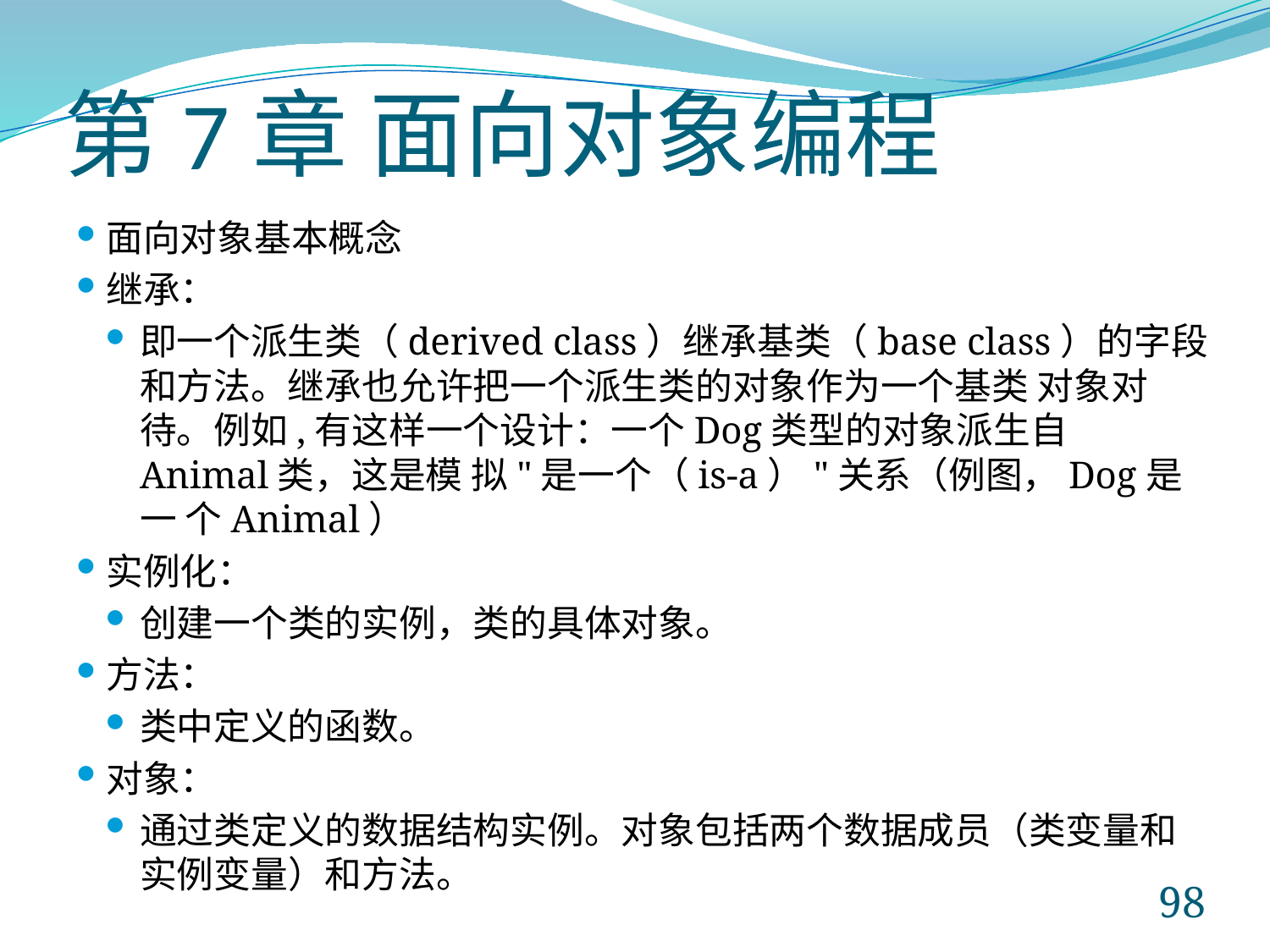

# 第7章 面向对象编程
面向对象基本概念
继承：
即一个派生类（derived class）继承基类（base class）的字段和方法。继承也允许把一个派生类的对象作为一个基类 对象对待。例如,有这样一个设计：一个Dog类型的对象派生自     Animal类，这是模 拟"是一个（is-a）"关系（例图，Dog是一 个Animal）
实例化：
创建一个类的实例，类的具体对象。
方法：
类中定义的函数。
对象：
通过类定义的数据结构实例。对象包括两个数据成员（类变量和实例变量）和方法。

98